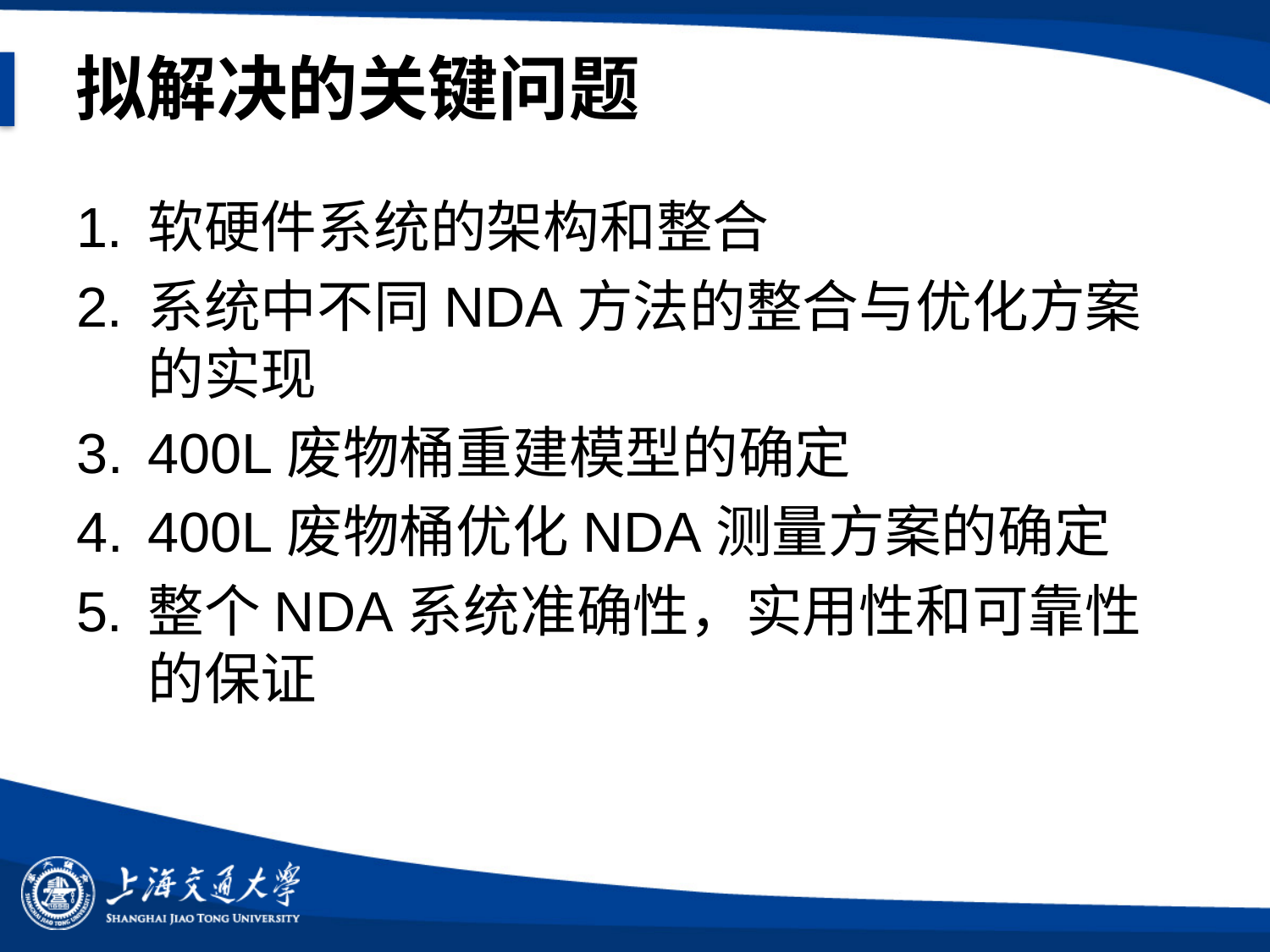

# 拟解决的关键问题
软硬件系统的架构和整合
系统中不同NDA方法的整合与优化方案的实现
400L废物桶重建模型的确定
400L废物桶优化NDA测量方案的确定
整个NDA系统准确性，实用性和可靠性的保证